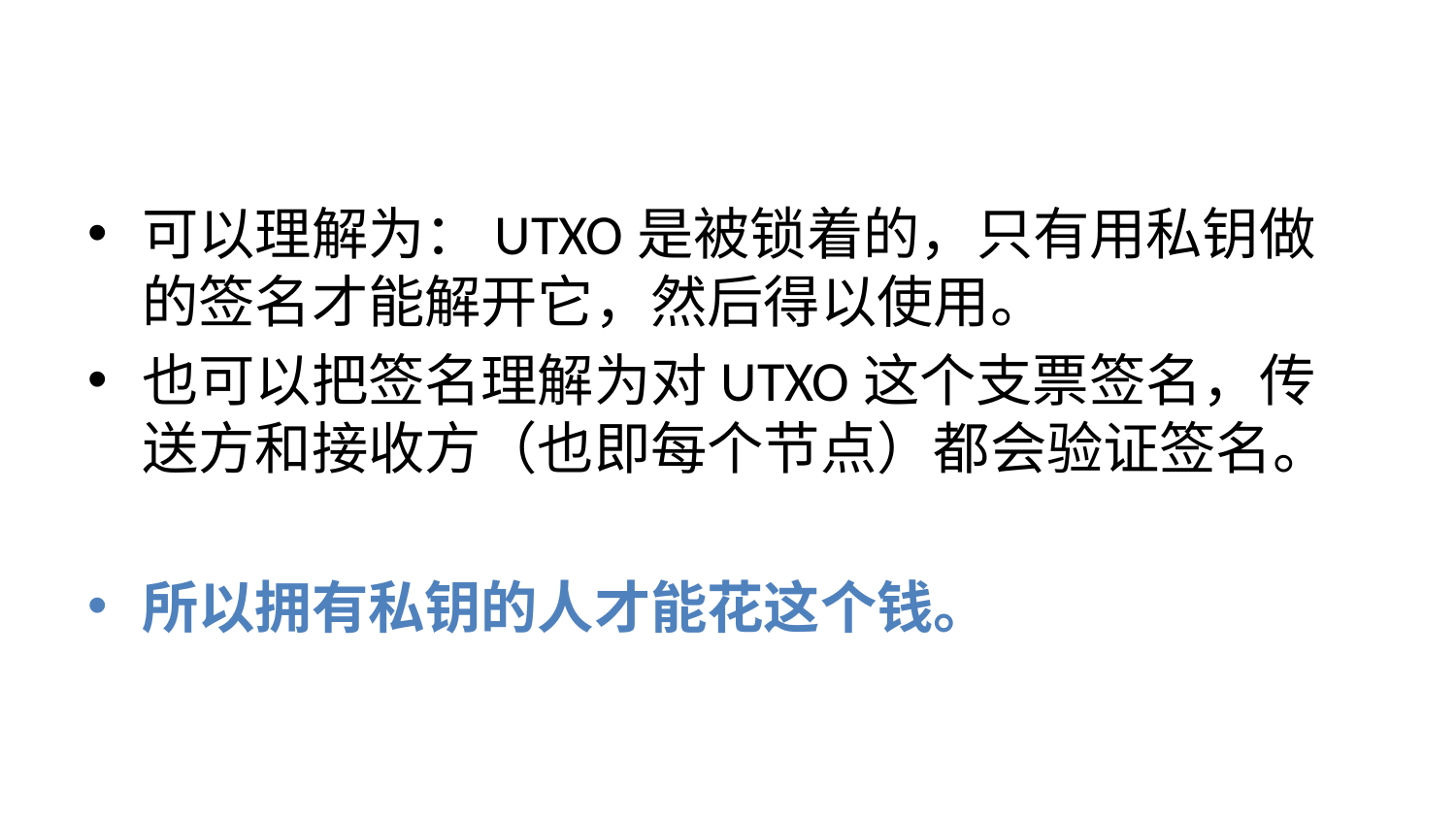

可以理解为：UTXO是被锁着的，只有用私钥做的签名才能解开它，然后得以使用。
也可以把签名理解为对UTXO这个支票签名，传送方和接收方（也即每个节点）都会验证签名。

所以拥有私钥的人才能花这个钱。